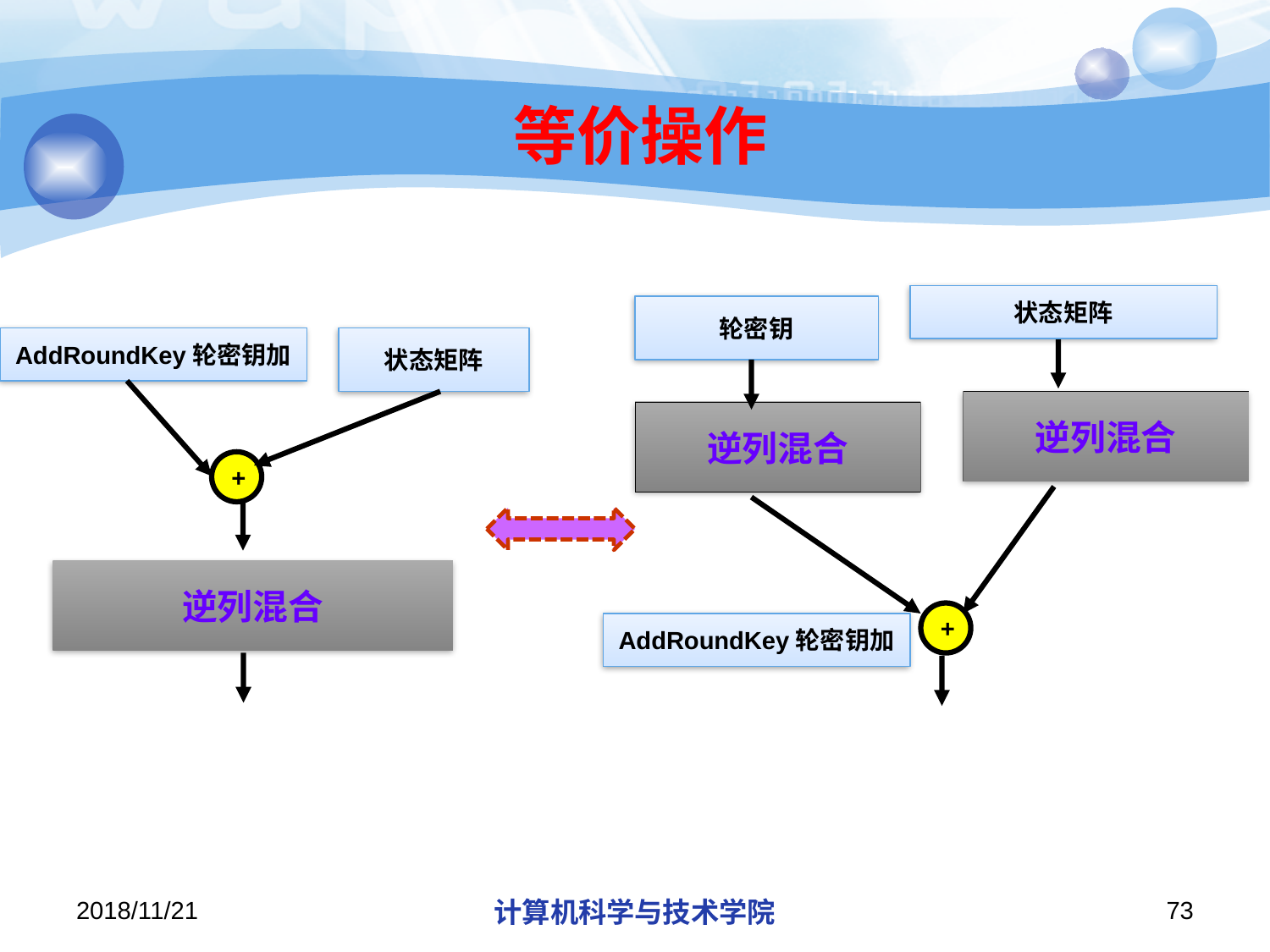

# 等价操作
状态矩阵
轮密钥
AddRoundKey轮密钥加
状态矩阵

逆列混合
逆列混合
+

逆列混合
+
AddRoundKey轮密钥加

2018/11/21
计算机科学与技术学院
73